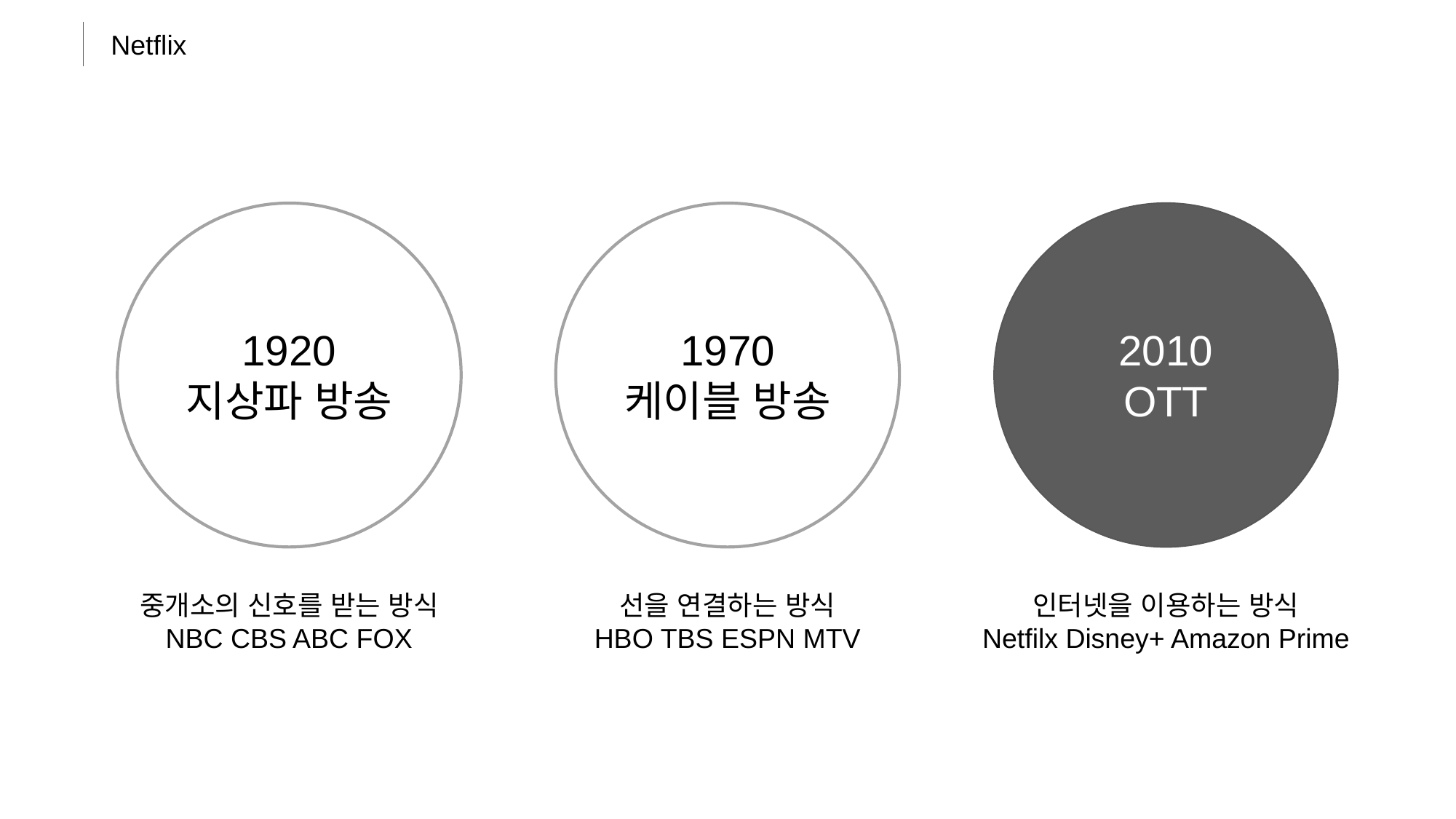

Netflix

1920
지상파 방송
1970
케이블 방송
2010
OTT
중개소의 신호를 받는 방식
NBC CBS ABC FOX

선을 연결하는 방식
HBO TBS ESPN MTV

인터넷을 이용하는 방식
Netfilx Disney+ Amazon Prime